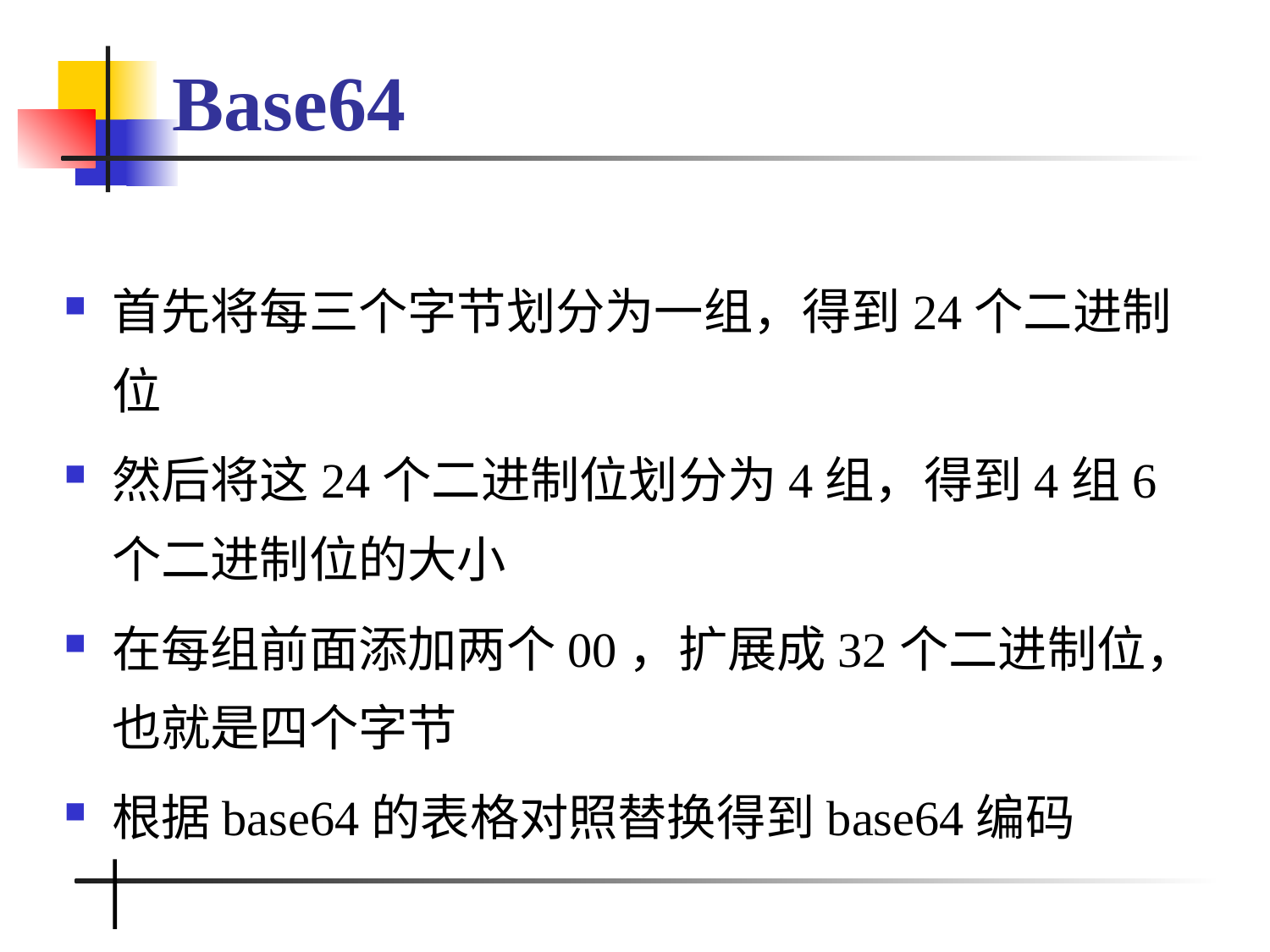

# Base64
首先将每三个字节划分为一组，得到24个二进制位
然后将这24个二进制位划分为4组，得到4组6个二进制位的大小
在每组前面添加两个00，扩展成32个二进制位，也就是四个字节
根据base64的表格对照替换得到base64编码